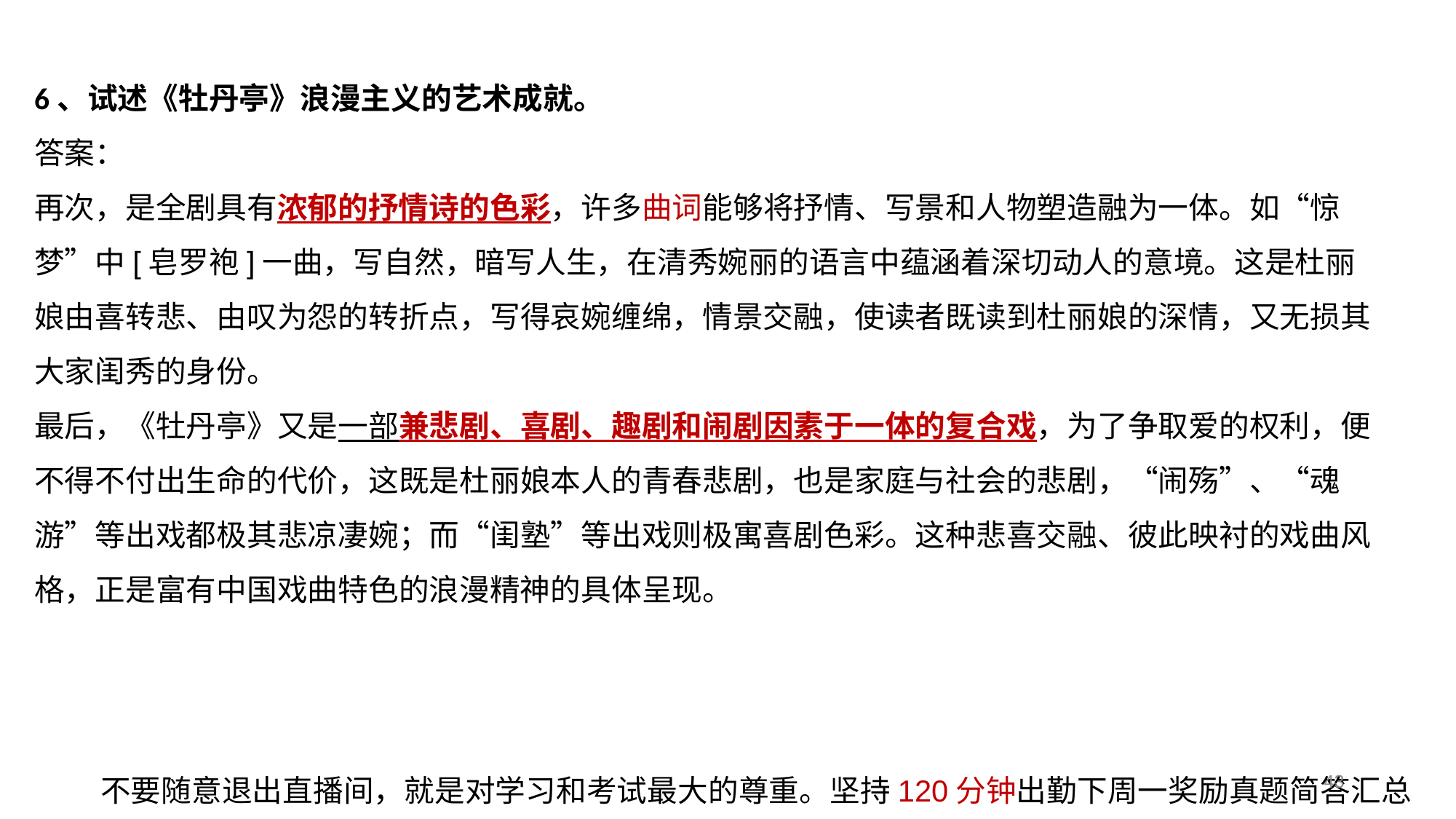

6、试述《牡丹亭》浪漫主义的艺术成就。
答案：
再次，是全剧具有浓郁的抒情诗的色彩，许多曲词能够将抒情、写景和人物塑造融为一体。如“惊梦”中[皂罗袍]一曲，写自然，暗写人生，在清秀婉丽的语言中蕴涵着深切动人的意境。这是杜丽娘由喜转悲、由叹为怨的转折点，写得哀婉缠绵，情景交融，使读者既读到杜丽娘的深情，又无损其大家闺秀的身份。
最后，《牡丹亭》又是一部兼悲剧、喜剧、趣剧和闹剧因素于一体的复合戏，为了争取爱的权利，便不得不付出生命的代价，这既是杜丽娘本人的青春悲剧，也是家庭与社会的悲剧，“闹殇”、“魂游”等出戏都极其悲凉凄婉；而“闺塾”等出戏则极寓喜剧色彩。这种悲喜交融、彼此映衬的戏曲风格，正是富有中国戏曲特色的浪漫精神的具体呈现。
43